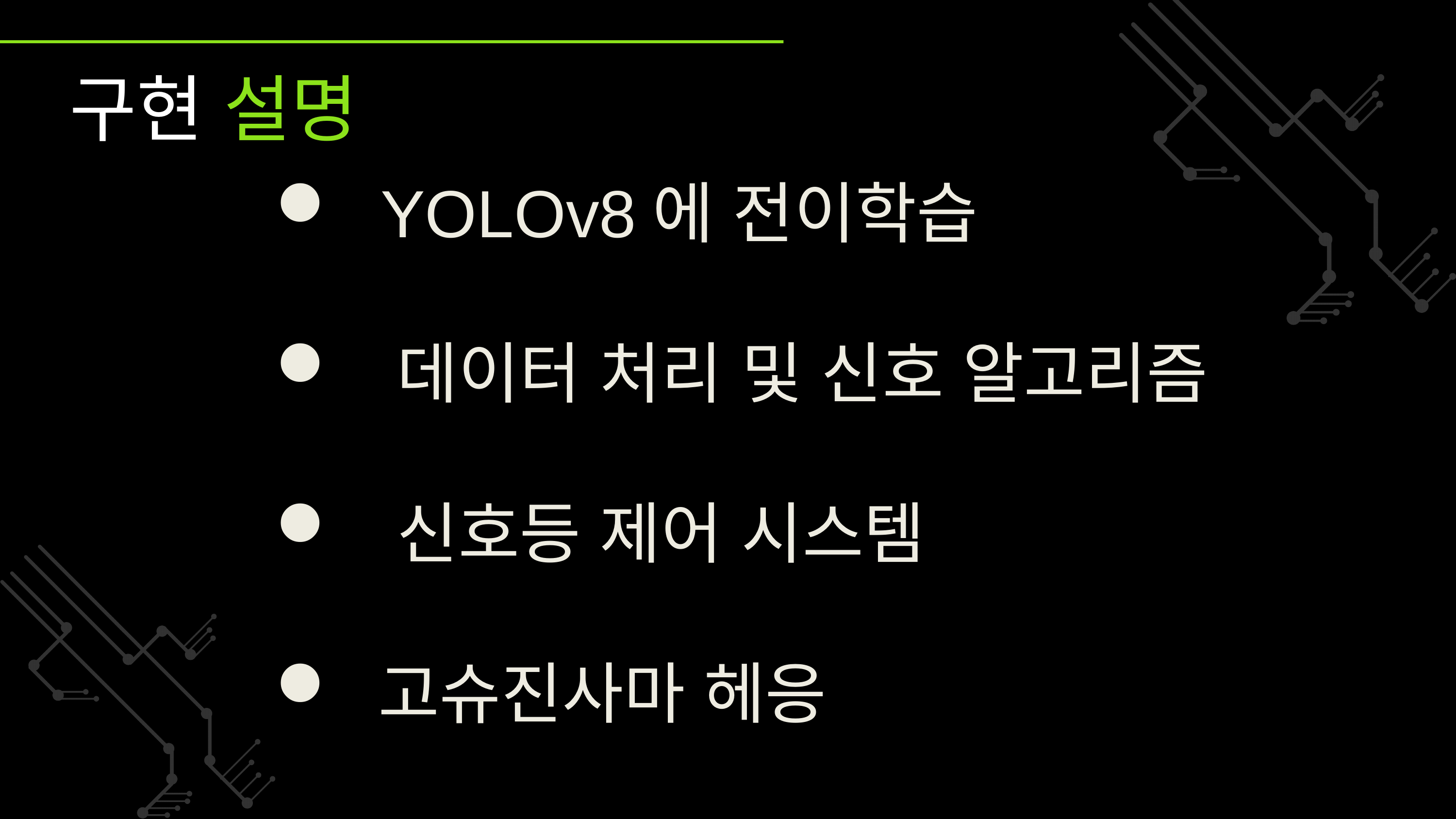

구현 설명
  YOLOv8에 전이학습

  데이터 처리 및 신호 알고리즘

  신호등 제어 시스템

 고슈진사마 헤응